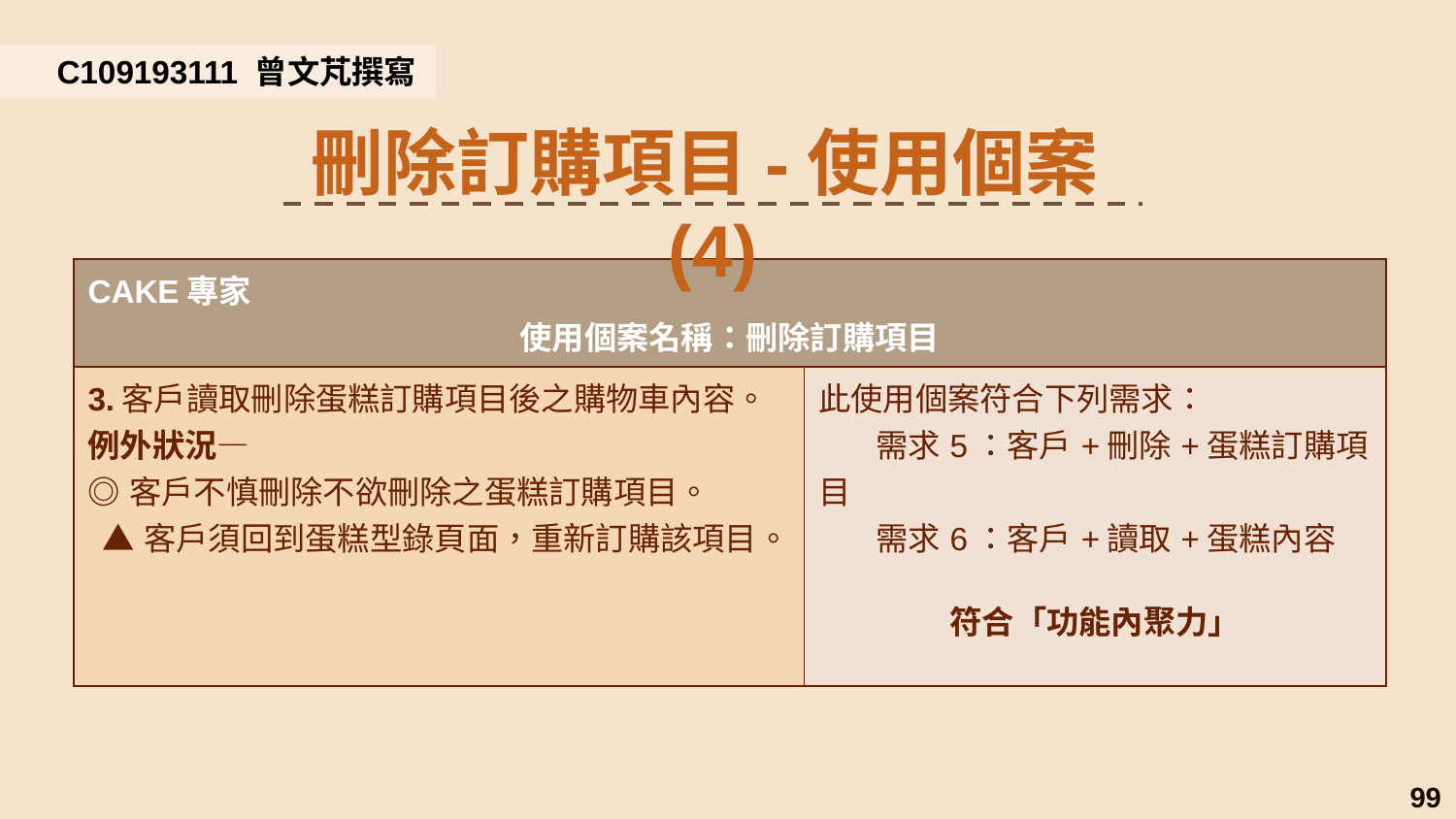

C109193111 曾文芃撰寫
刪除訂購項目-使用個案(4)
| CAKE專家 使用個案名稱：刪除訂購項目 |  |
| --- | --- |
| 3.客戶讀取刪除蛋糕訂購項目後之購物車內容。 例外狀況— ◎客戶不慎刪除不欲刪除之蛋糕訂購項目。 ▲客戶須回到蛋糕型錄頁面，重新訂購該項目。 | 此使用個案符合下列需求： 需求5：客戶+刪除+蛋糕訂購項目 需求6：客戶+讀取+蛋糕內容 符合「功能內聚力」 |
99